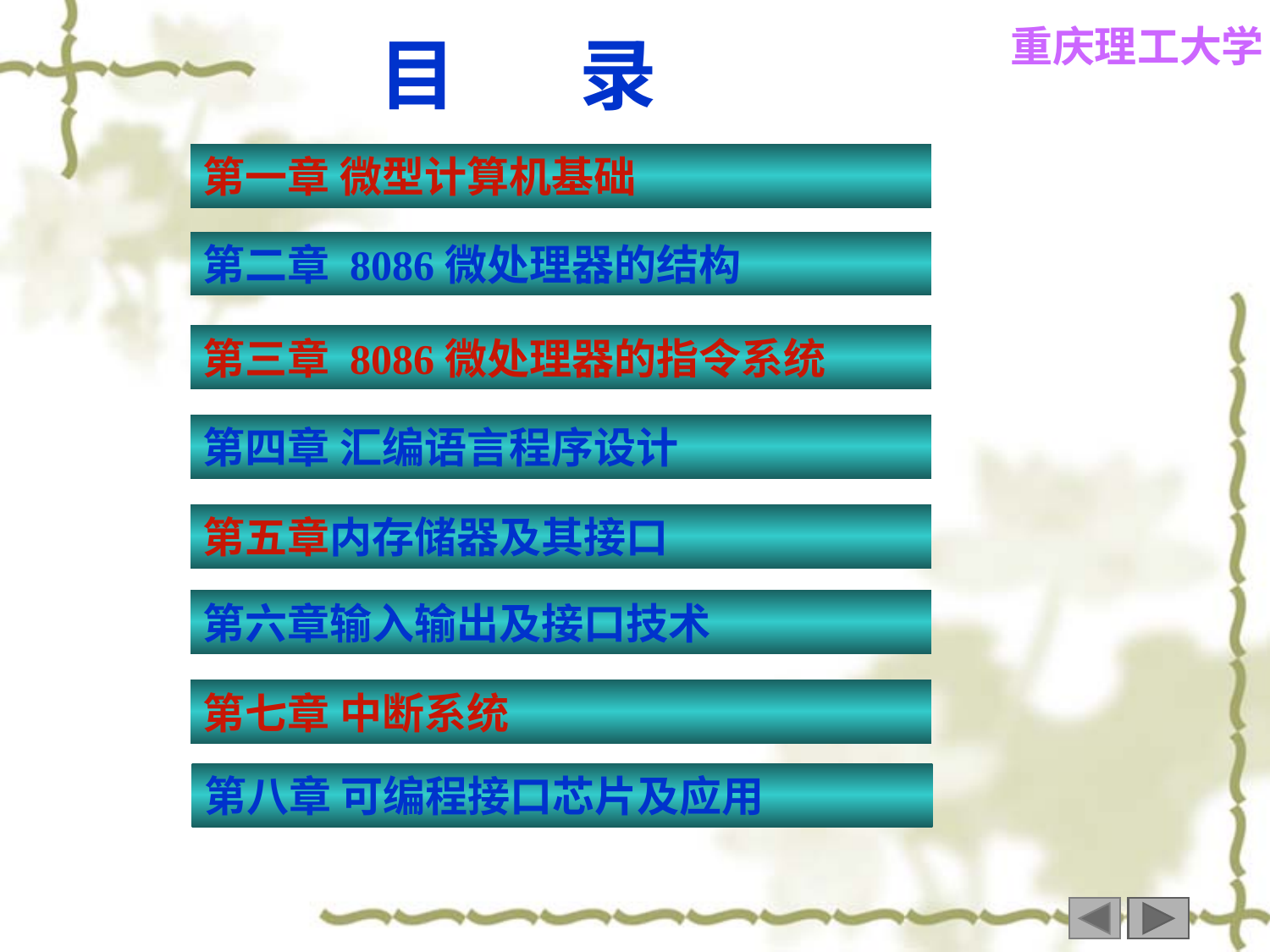

目       录
第一章 微型计算机基础
第二章 8086微处理器的结构
第三章 8086微处理器的指令系统
第四章 汇编语言程序设计
第五章内存储器及其接口
第六章输入输出及接口技术
第七章 中断系统
第八章 可编程接口芯片及应用